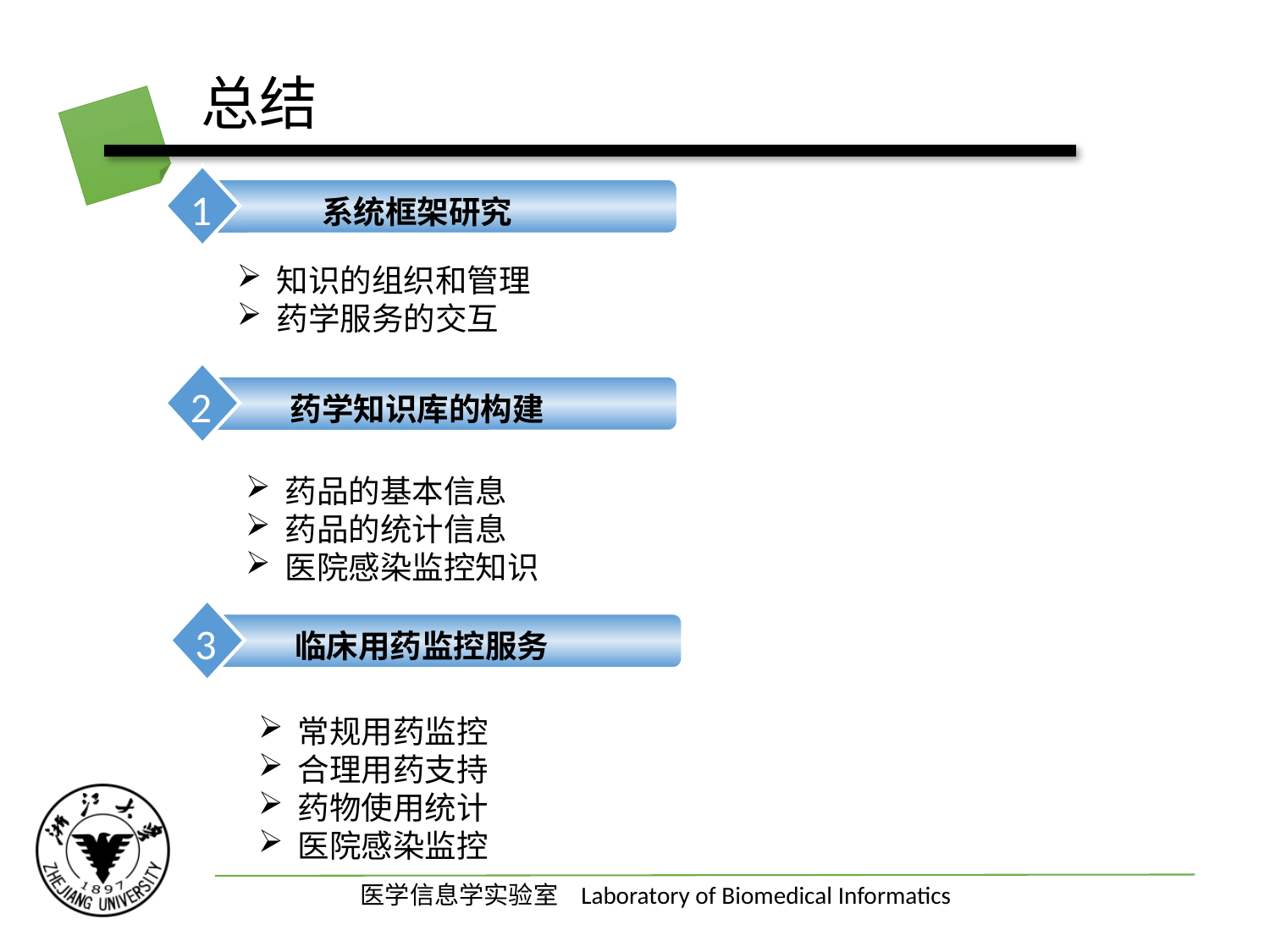

# 总结

1

系统框架研究
知识的组织和管理
药学服务的交互

2

药学知识库的构建
药品的基本信息
药品的统计信息
医院感染监控知识

3

临床用药监控服务
常规用药监控
合理用药支持
药物使用统计
医院感染监控